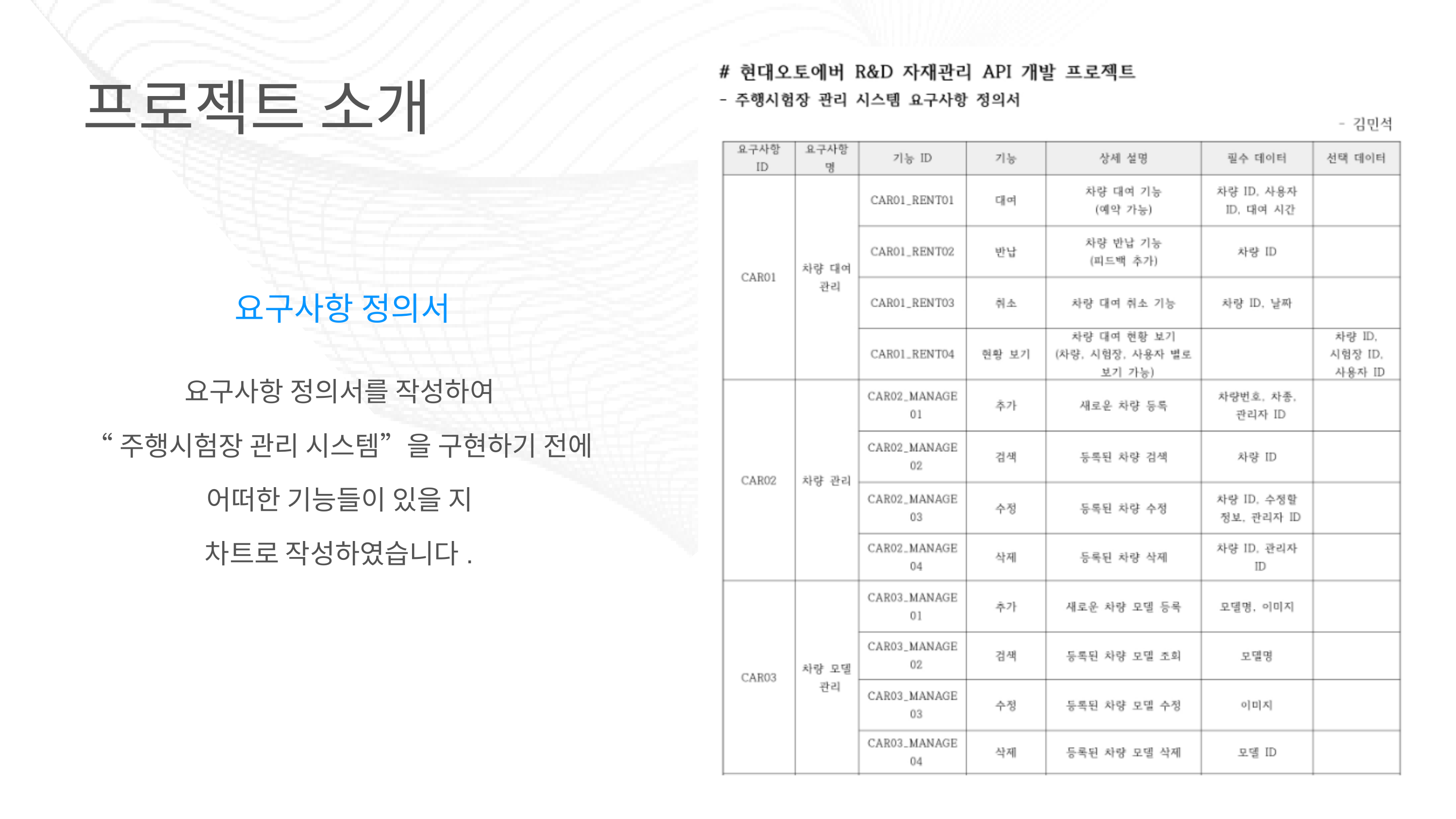

프로젝트 소개
요구사항 정의서
요구사항 정의서를 작성하여
“주행시험장 관리 시스템”을 구현하기 전에
어떠한 기능들이 있을 지
차트로 작성하였습니다.